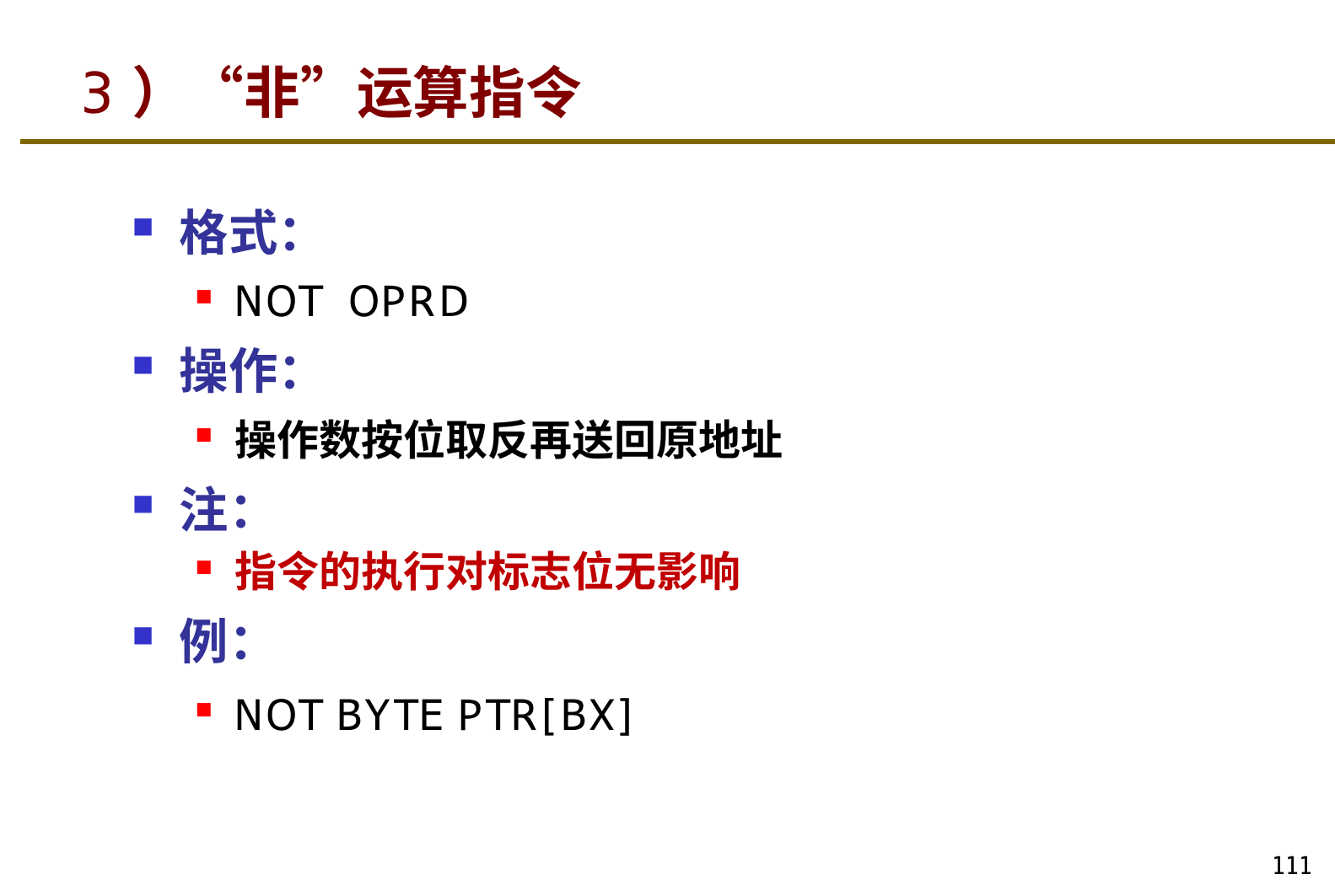

# 3）“非”运算指令
格式：
NOT  OPRD
操作：
操作数按位取反再送回原地址
注：
指令的执行对标志位无影响
例：
NOT BYTE PTR[BX]
111